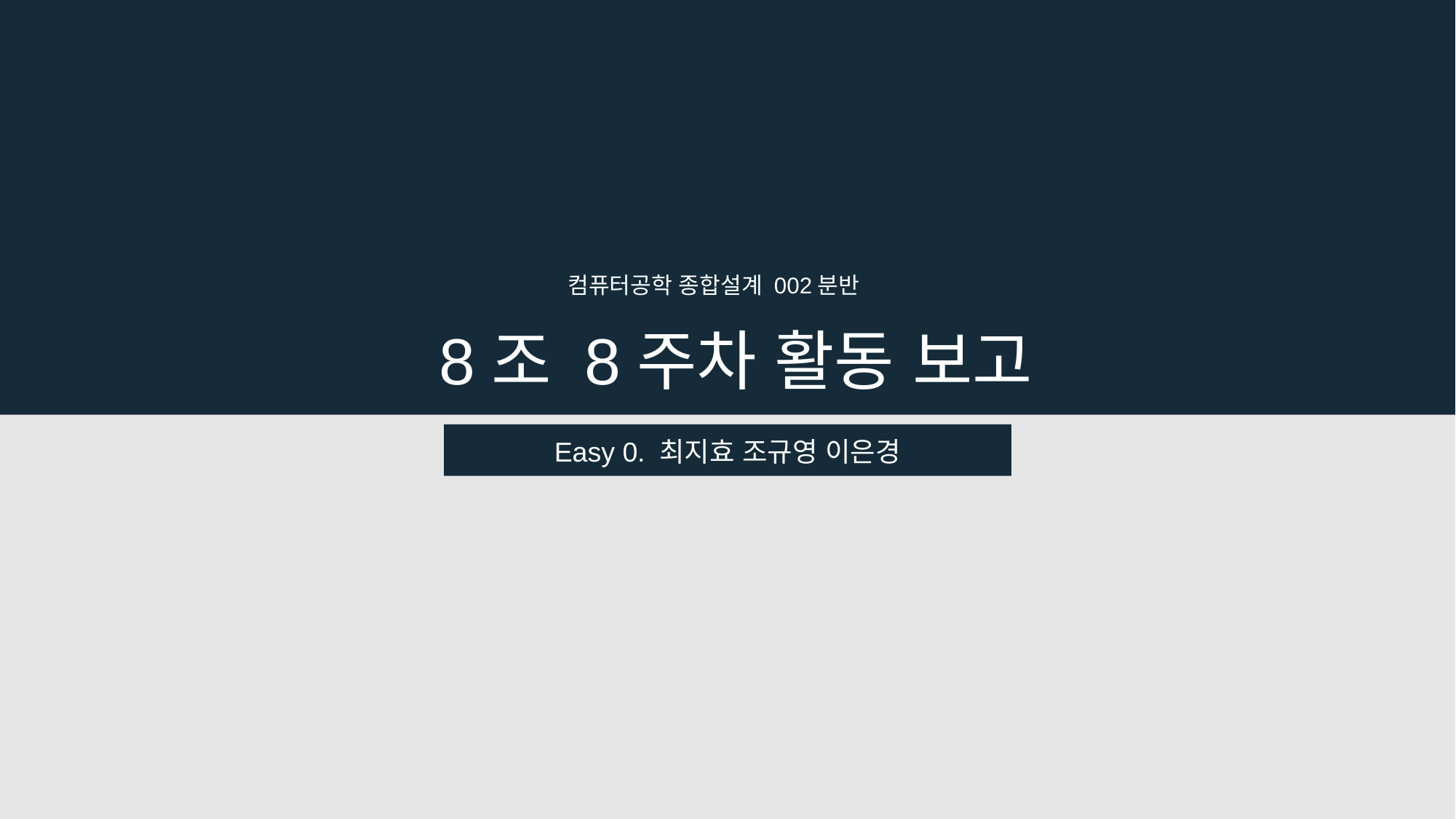

컴퓨터공학 종합설계 002분반
8조 8주차 활동 보고

Easy 0. 최지효 조규영 이은경